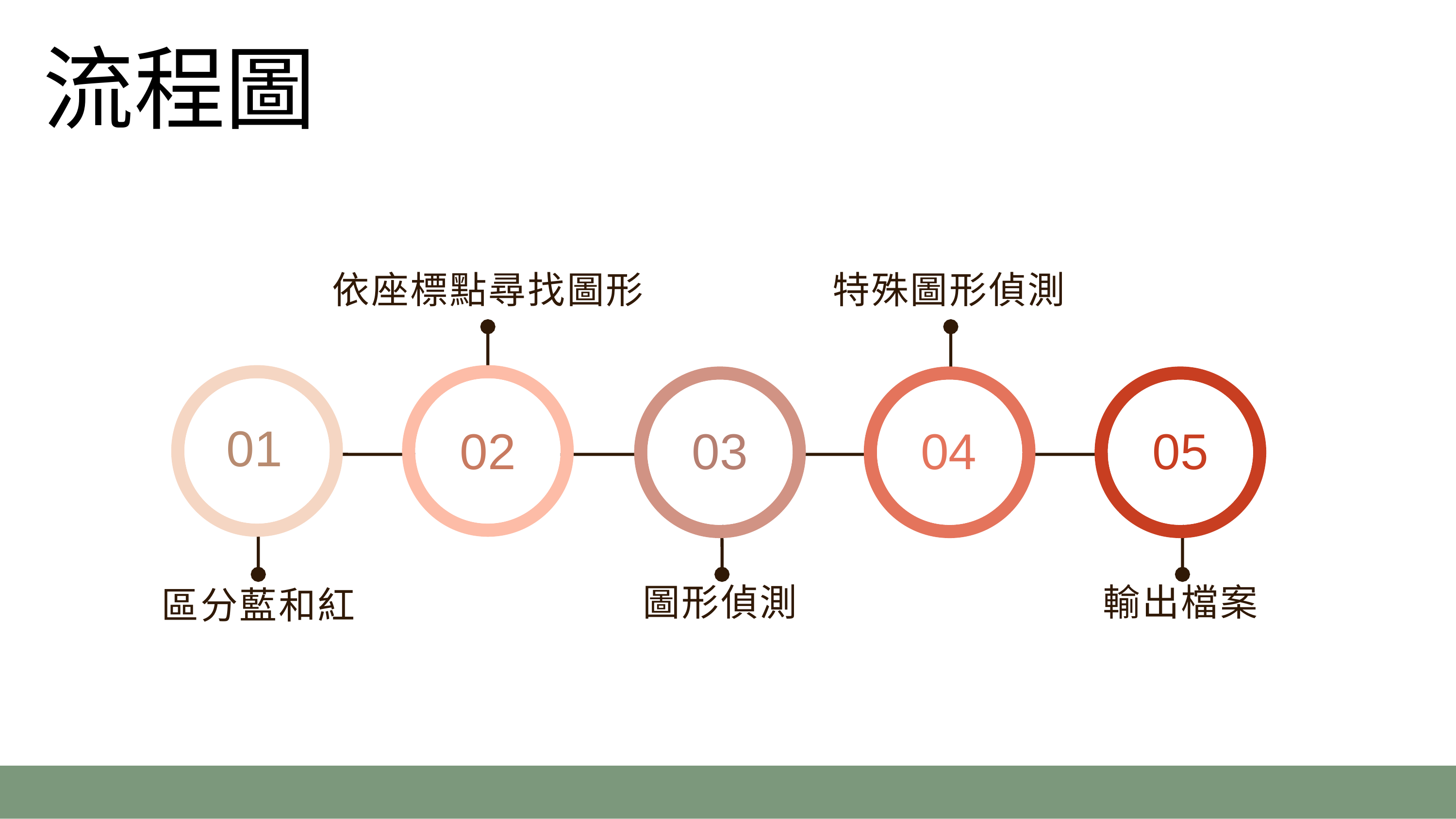

流程圖
依座標點尋找圖形
特殊圖形偵測

01
02
03
04
05

圖形偵測
輸出檔案
區分藍和紅